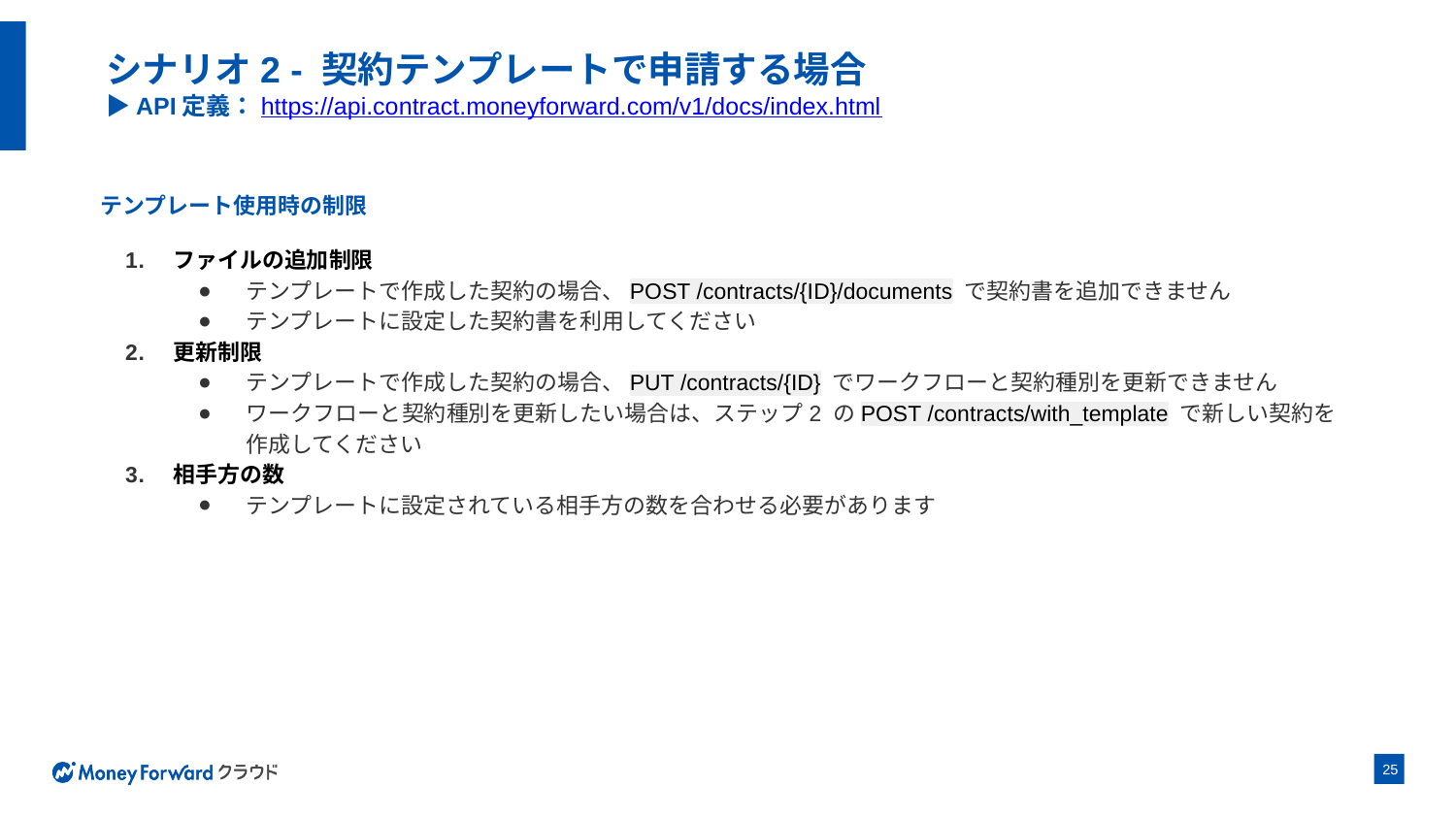

# シナリオ2 - 契約テンプレートで申請する場合 ▶API定義：https://api.contract.moneyforward.com/v1/docs/index.html
テンプレート使用時の制限
ファイルの追加制限
テンプレートで作成した契約の場合、POST /contracts/{ID}/documents で契約書を追加できません
テンプレートに設定した契約書を利用してください
更新制限
テンプレートで作成した契約の場合、PUT /contracts/{ID} でワークフローと契約種別を更新できません
ワークフローと契約種別を更新したい場合は、ステップ2 のPOST /contracts/with_template で新しい契約を作成してください
相手方の数
テンプレートに設定されている相手方の数を合わせる必要があります

25